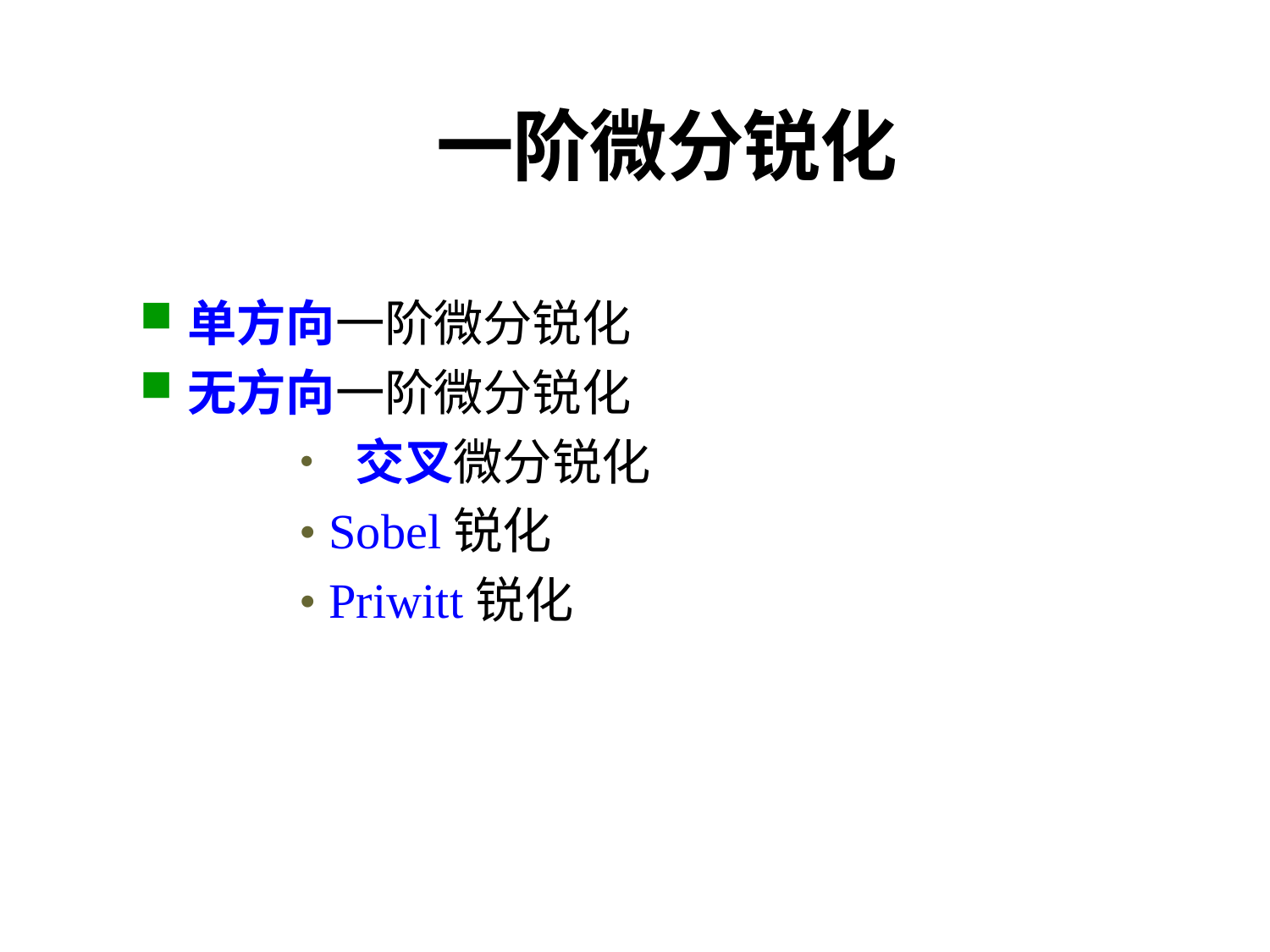

# 一阶微分锐化
单方向一阶微分锐化
无方向一阶微分锐化
             • 交叉微分锐化
             • Sobel锐化
             • Priwitt锐化